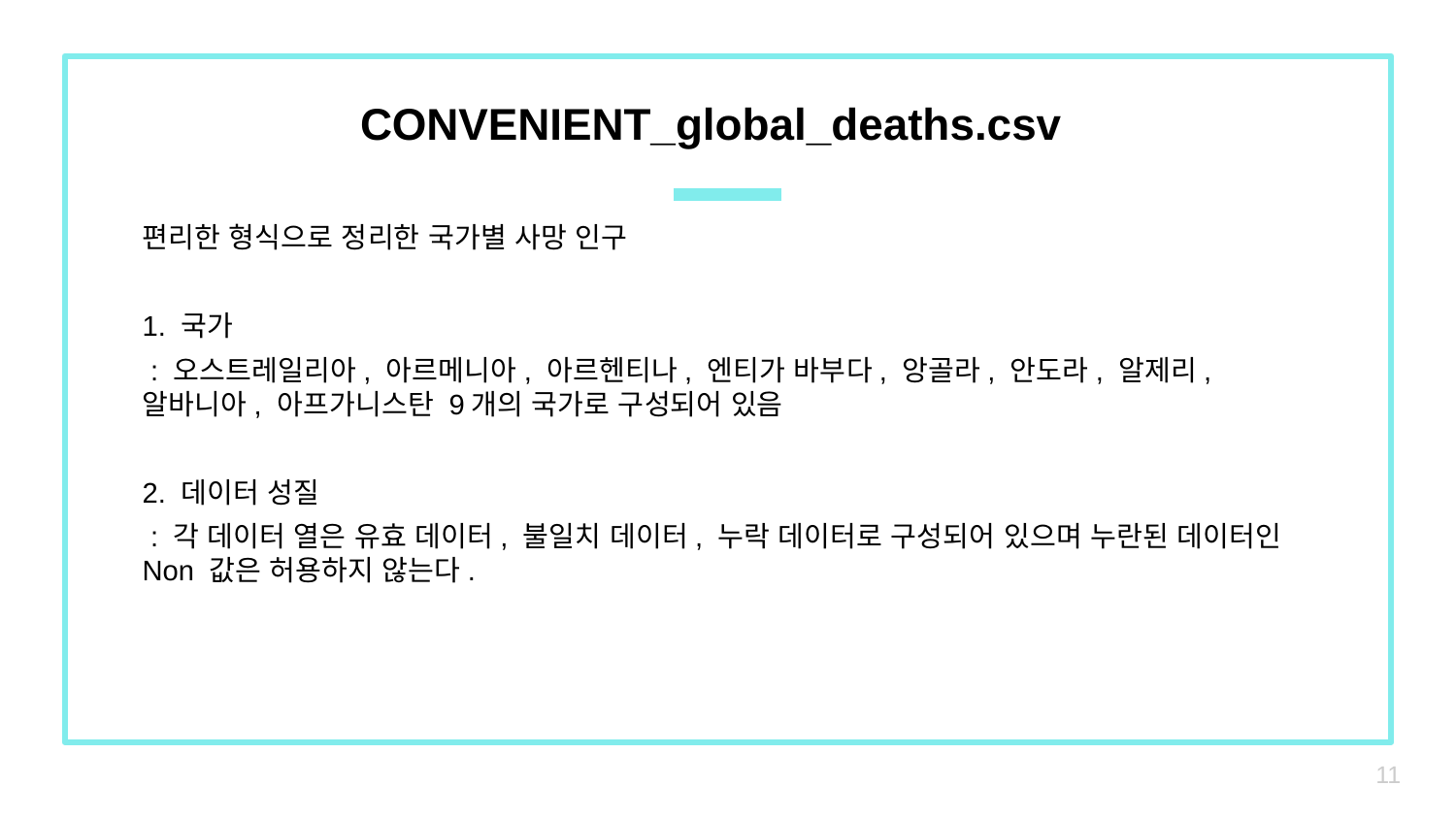

# CONVENIENT_global_deaths.csv
편리한 형식으로 정리한 국가별 사망 인구

1. 국가
 : 오스트레일리아, 아르메니아, 아르헨티나, 엔티가 바부다, 앙골라, 안도라, 알제리, 알바니아, 아프가니스탄 9개의 국가로 구성되어 있음

2. 데이터 성질
 : 각 데이터 열은 유효 데이터, 불일치 데이터, 누락 데이터로 구성되어 있으며 누란된 데이터인 Non 값은 허용하지 않는다.
11